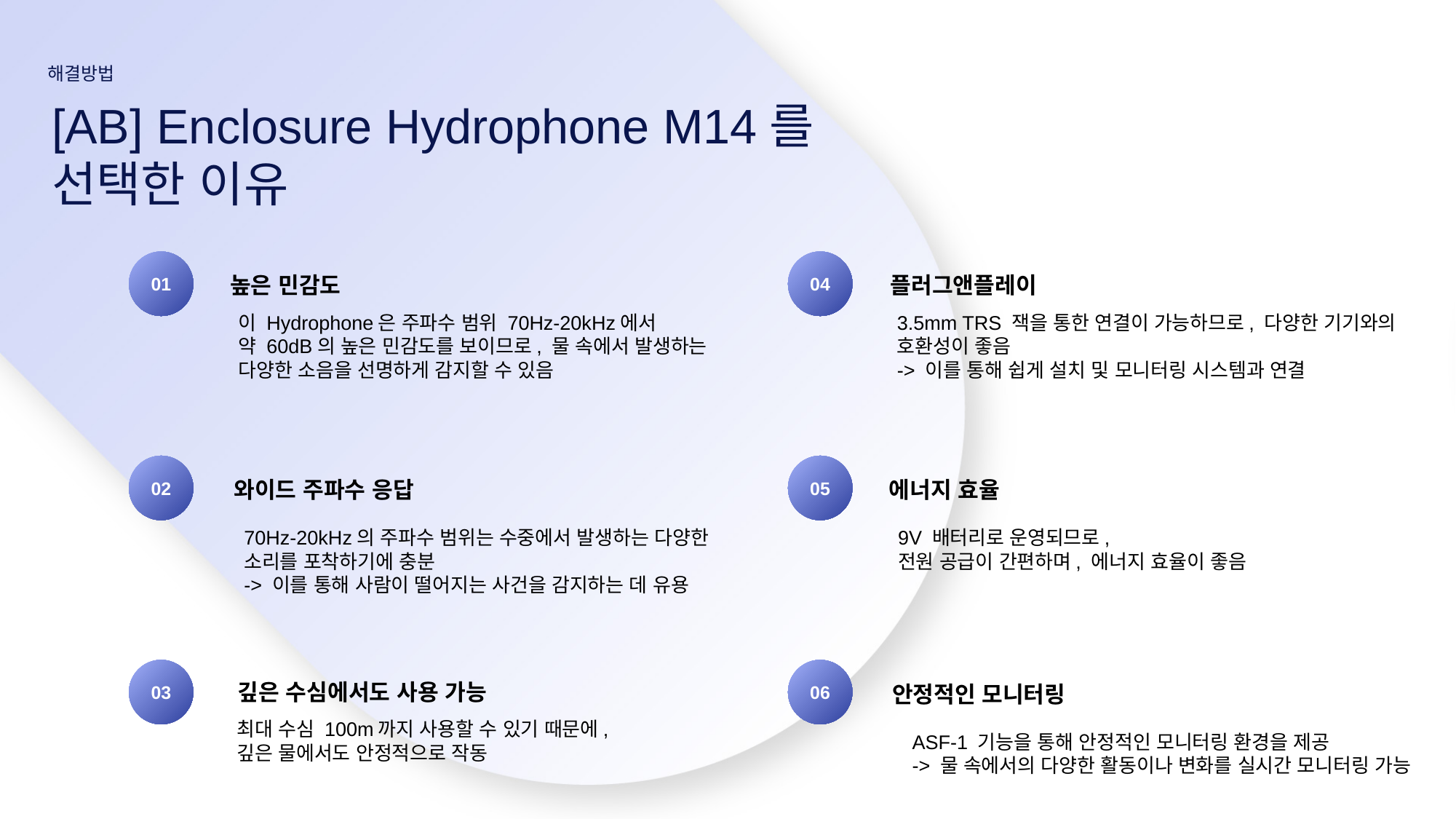

해결방법
[AB] Enclosure Hydrophone M14를
선택한 이유
01
04
높은 민감도
플러그앤플레이
이 Hydrophone은 주파수 범위 70Hz-20kHz에서
약 60dB의 높은 민감도를 보이므로, 물 속에서 발생하는
다양한 소음을 선명하게 감지할 수 있음
3.5mm TRS 잭을 통한 연결이 가능하므로, 다양한 기기와의
호환성이 좋음
-> 이를 통해 쉽게 설치 및 모니터링 시스템과 연결
02
05
와이드 주파수 응답
에너지 효율
70Hz-20kHz의 주파수 범위는 수중에서 발생하는 다양한
소리를 포착하기에 충분
-> 이를 통해 사람이 떨어지는 사건을 감지하는 데 유용
9V 배터리로 운영되므로,
전원 공급이 간편하며, 에너지 효율이 좋음

03
06
깊은 수심에서도 사용 가능
안정적인 모니터링
최대 수심 100m까지 사용할 수 있기 때문에,
깊은 물에서도 안정적으로 작동
ASF-1 기능을 통해 안정적인 모니터링 환경을 제공
-> 물 속에서의 다양한 활동이나 변화를 실시간 모니터링 가능